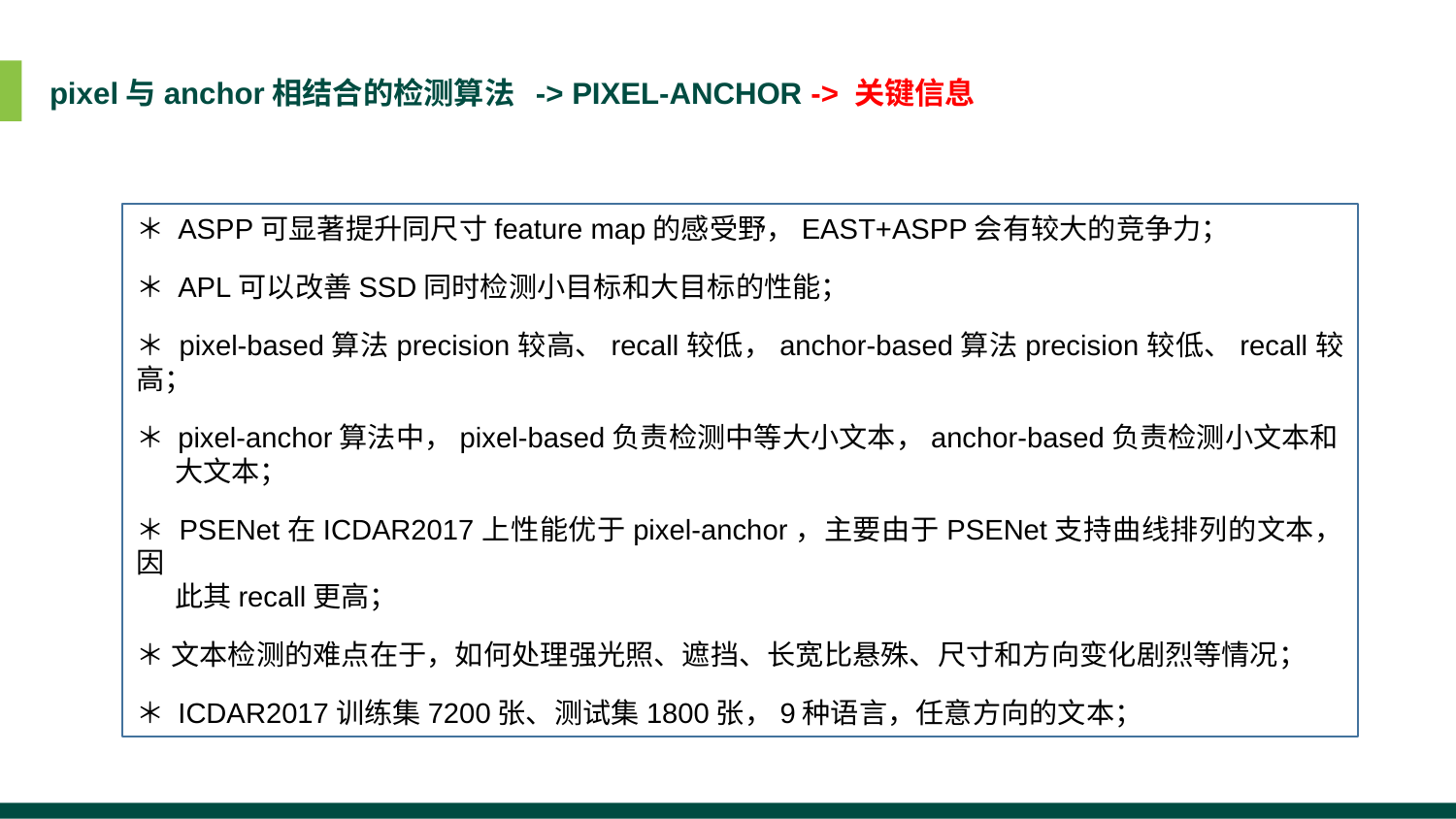

pixel与anchor相结合的检测算法  -> PIXEL-ANCHOR -> 关键信息
＊ ASPP可显著提升同尺寸feature map的感受野，EAST+ASPP会有较大的竞争力；
＊ APL可以改善SSD同时检测小目标和大目标的性能；
＊ pixel-based算法precision较高、recall较低，anchor-based算法precision较低、recall较高；
＊ pixel-anchor算法中，pixel-based负责检测中等大小文本，anchor-based负责检测小文本和
     大文本；
＊ PSENet在ICDAR2017上性能优于pixel-anchor，主要由于PSENet支持曲线排列的文本，因
     此其recall更高；
＊ 文本检测的难点在于，如何处理强光照、遮挡、长宽比悬殊、尺寸和方向变化剧烈等情况；
＊ ICDAR2017训练集7200张、测试集1800张，9种语言，任意方向的文本；